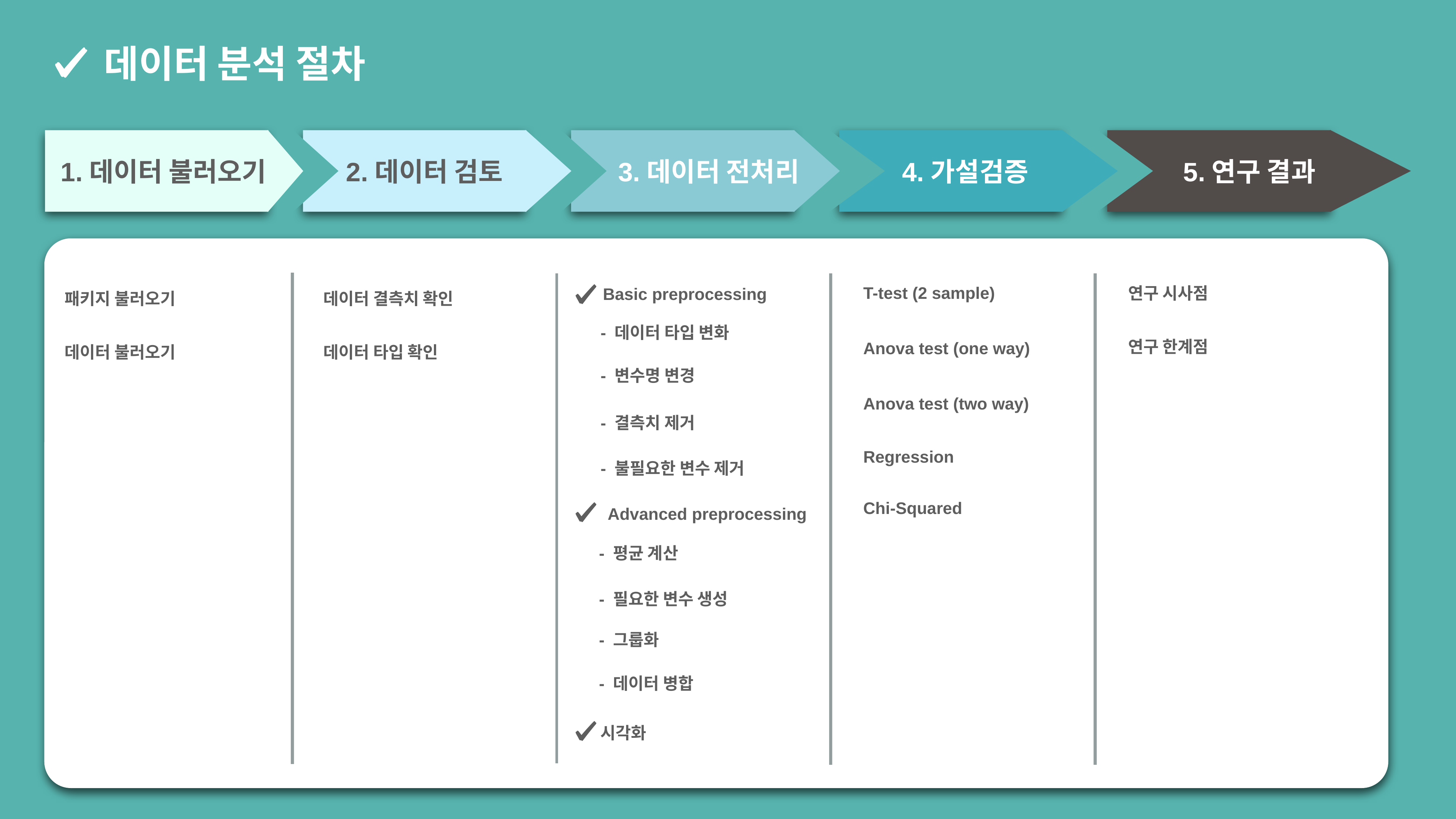

데이터 분석 절차

1.데이터 불러오기
2.데이터 검토
3.데이터 전처리
4.가설검증
5.연구 결과

T-test (2 sample)
연구 시사점
Basic preprocessing
패키지 불러오기
데이터 결측치 확인

- 데이터 타입 변화
연구 한계점
Anova test (one way)
데이터 불러오기
데이터 타입 확인
- 변수명 변경
Anova test (two way)
- 결측치 제거
Regression
- 불필요한 변수 제거
Chi-Squared
Advanced preprocessing

- 평균 계산
- 필요한 변수 생성
- 그룹화
- 데이터 병합
시각화

1.데이터 검토